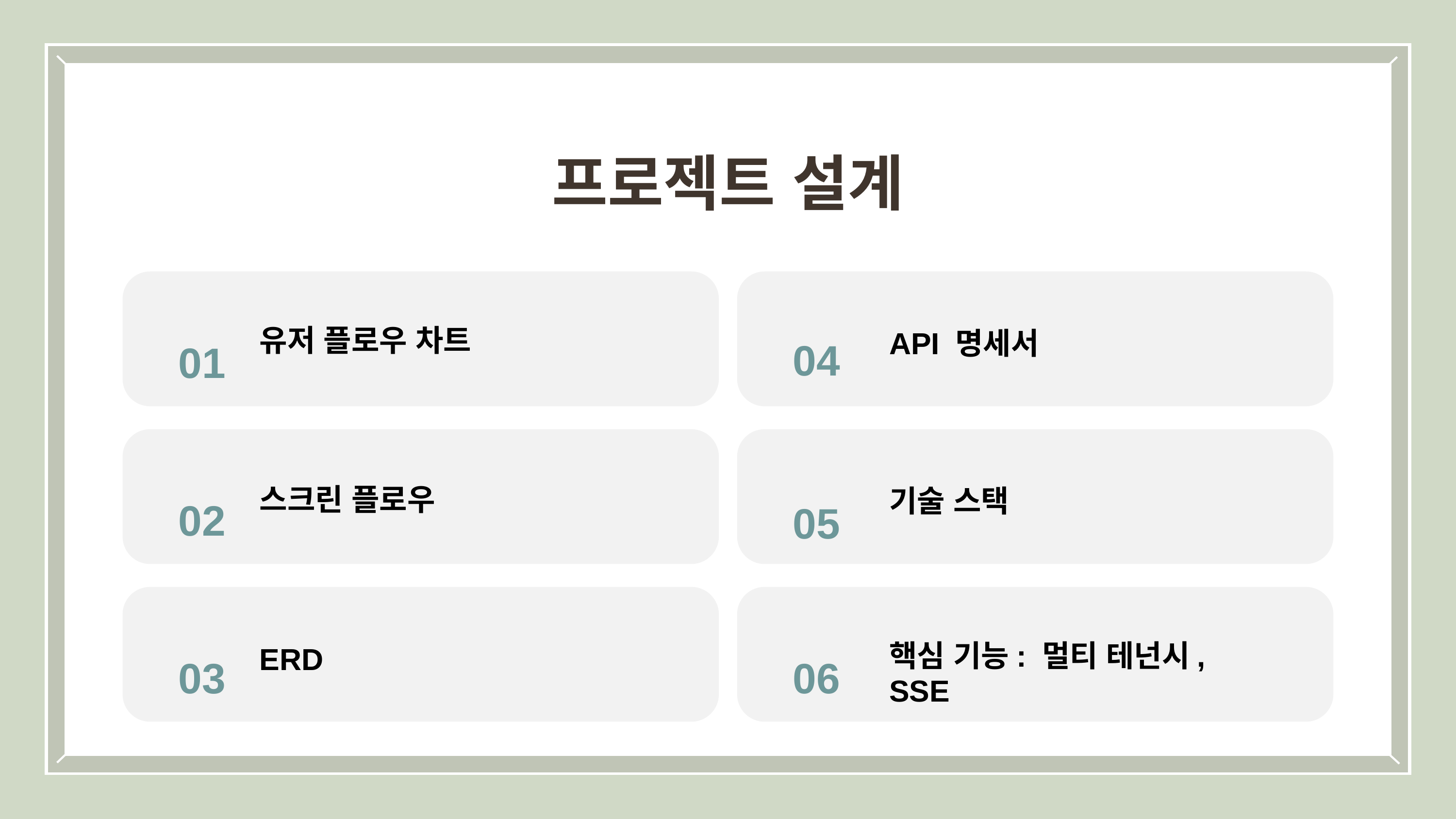

프로젝트 설계

04
01
유저 플로우 차트
API 명세서

02
05
스크린 플로우
기술 스택

03
06
핵심 기능: 멀티 테넌시, SSE
ERD